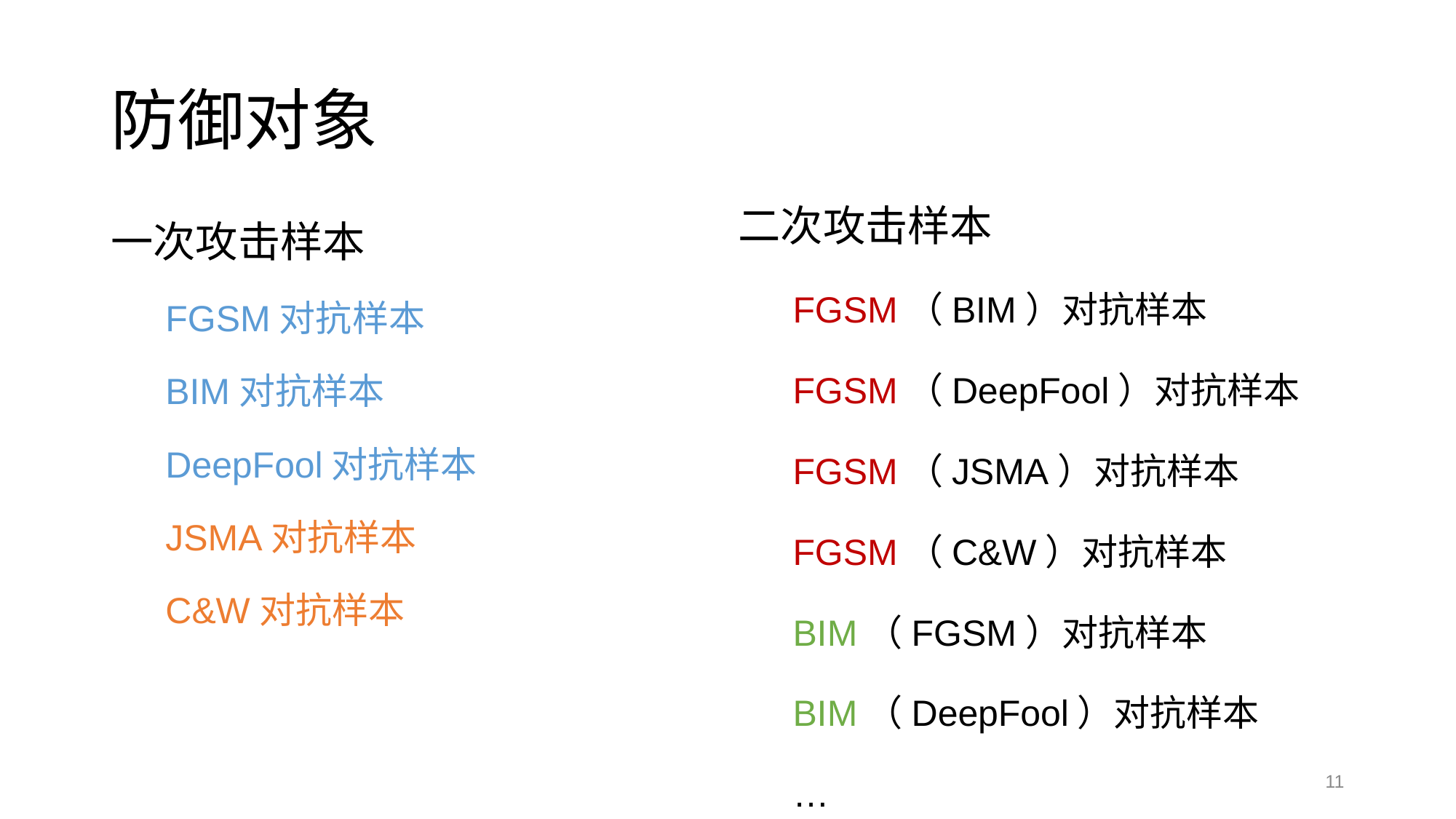

# 防御对象
二次攻击样本
FGSM（BIM）对抗样本
FGSM（DeepFool）对抗样本
FGSM（JSMA）对抗样本
FGSM（C&W）对抗样本
BIM（FGSM）对抗样本
BIM（DeepFool）对抗样本
…
一次攻击样本
FGSM对抗样本
BIM对抗样本
DeepFool对抗样本
JSMA对抗样本
C&W对抗样本

11